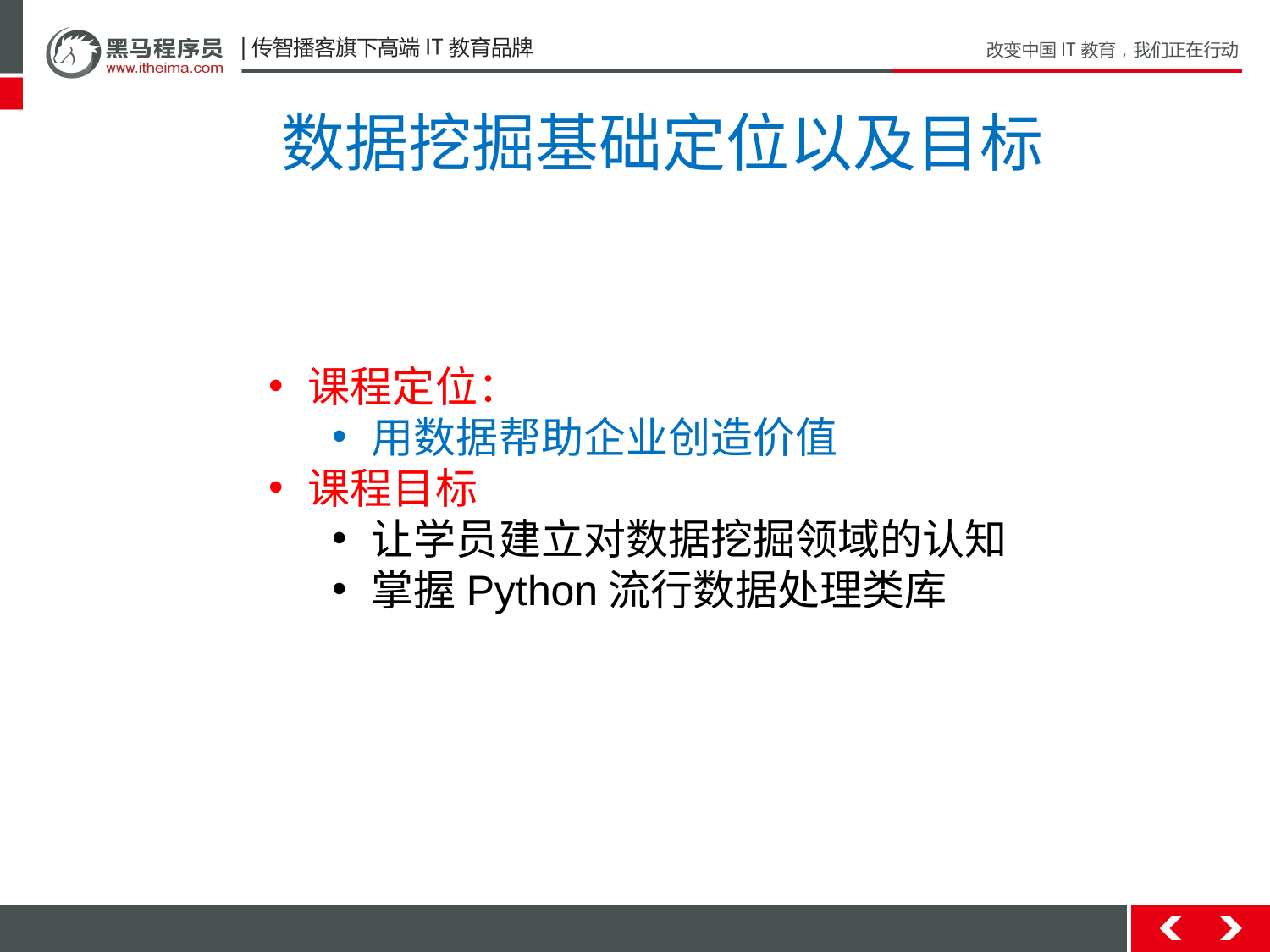

# 数据挖掘基础定位以及目标
课程定位：
用数据帮助企业创造价值
课程目标
让学员建立对数据挖掘领域的认知
掌握Python流行数据处理类库